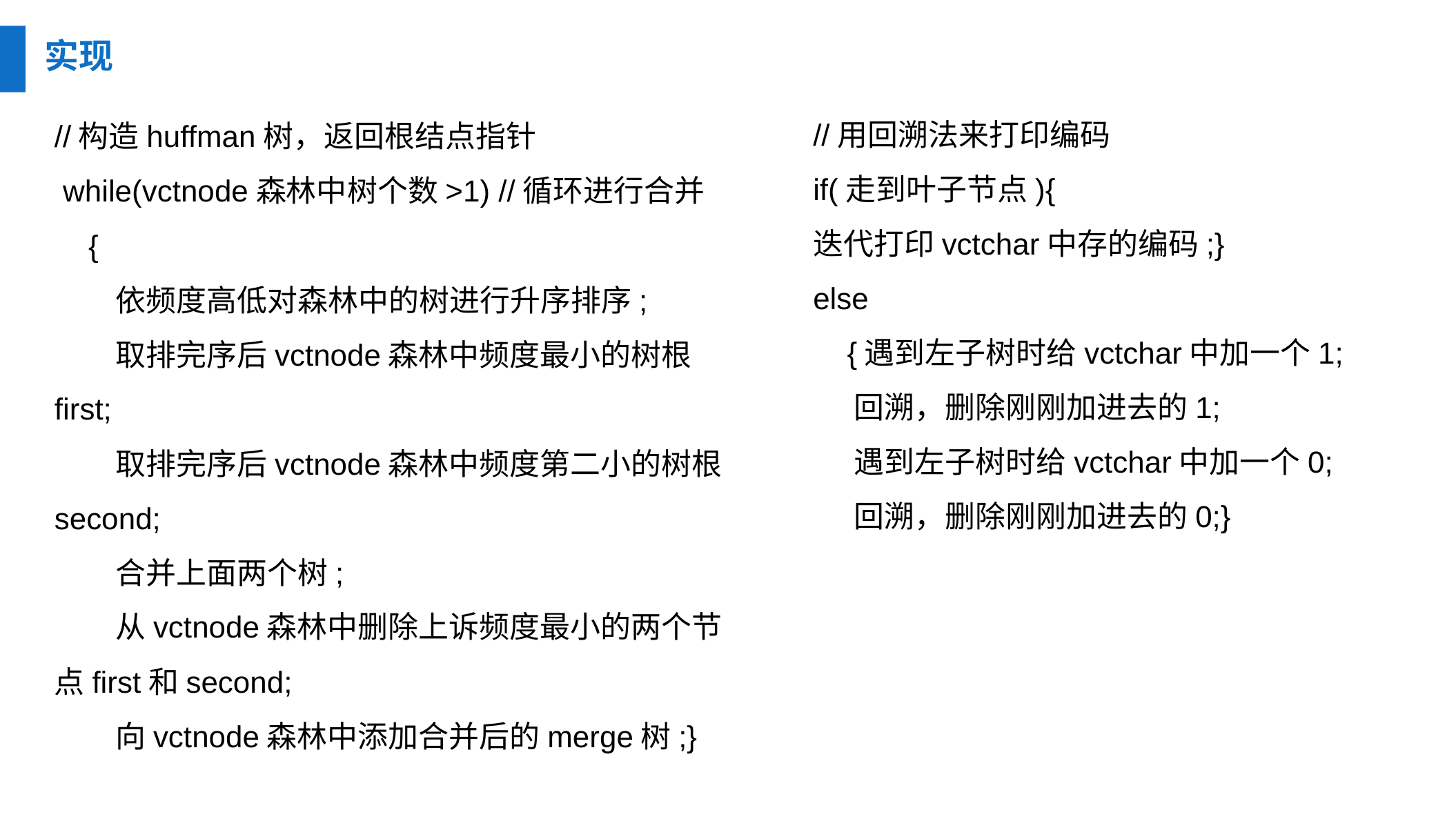

实现
//用回溯法来打印编码
if(走到叶子节点){
迭代打印vctchar中存的编码;}
else
    {遇到左子树时给vctchar中加一个1;
     回溯，删除刚刚加进去的1;
     遇到左子树时给vctchar中加一个0;
     回溯，删除刚刚加进去的0;}

//构造huffman树，返回根结点指针
 while(vctnode森林中树个数>1) //循环进行合并
    {
        依频度高低对森林中的树进行升序排序;
        取排完序后vctnode森林中频度最小的树根first;
        取排完序后vctnode森林中频度第二小的树根second;
        合并上面两个树;
        从vctnode森林中删除上诉频度最小的两个节点first和second;
        向vctnode森林中添加合并后的merge树;}